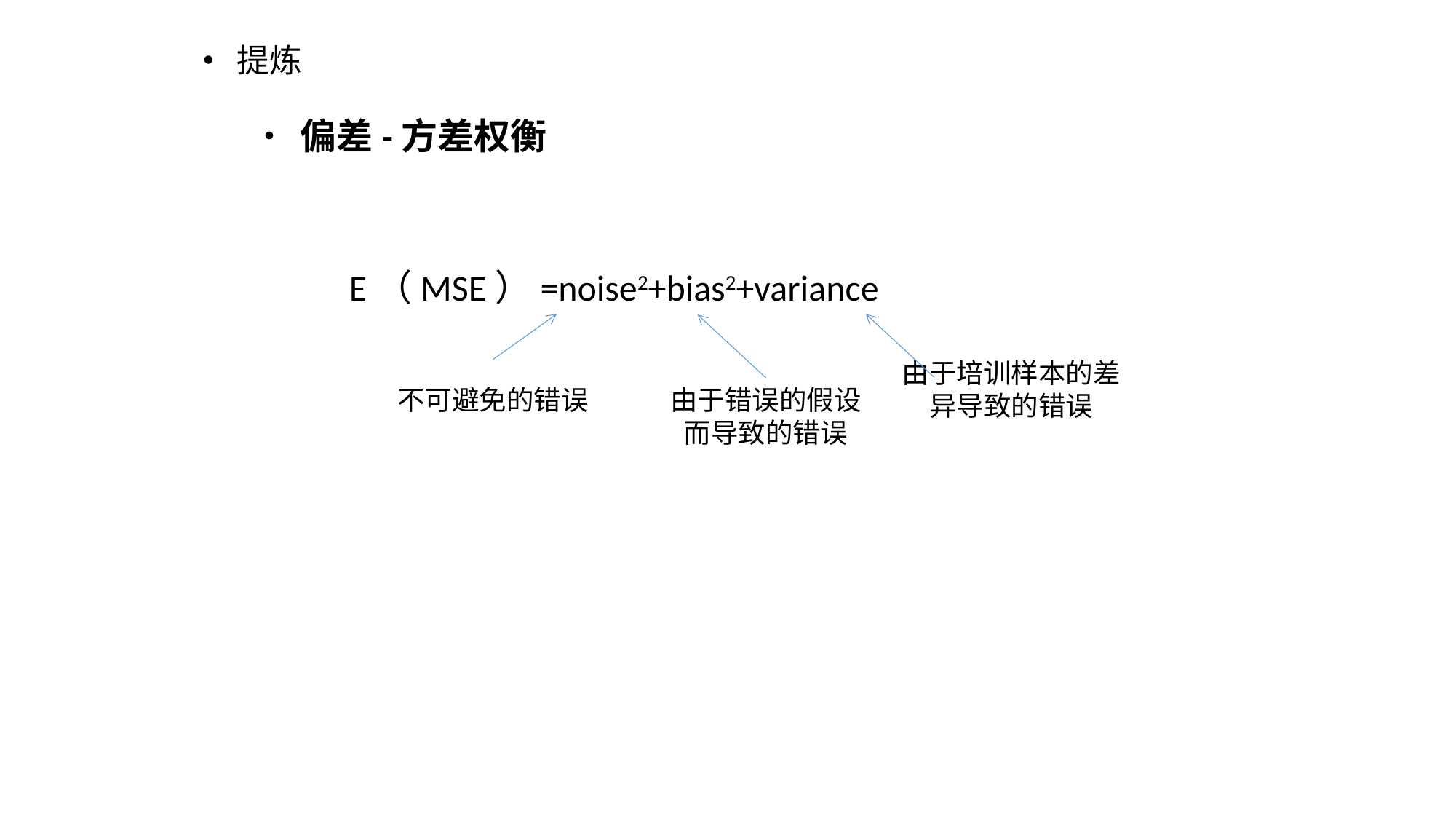

# • 提炼
• 偏差-方差权衡
E（MSE）=noise2+bias2+variance
由于培训样本的差异导致的错误
不可避免的错误
由于错误的假设而导致的错误